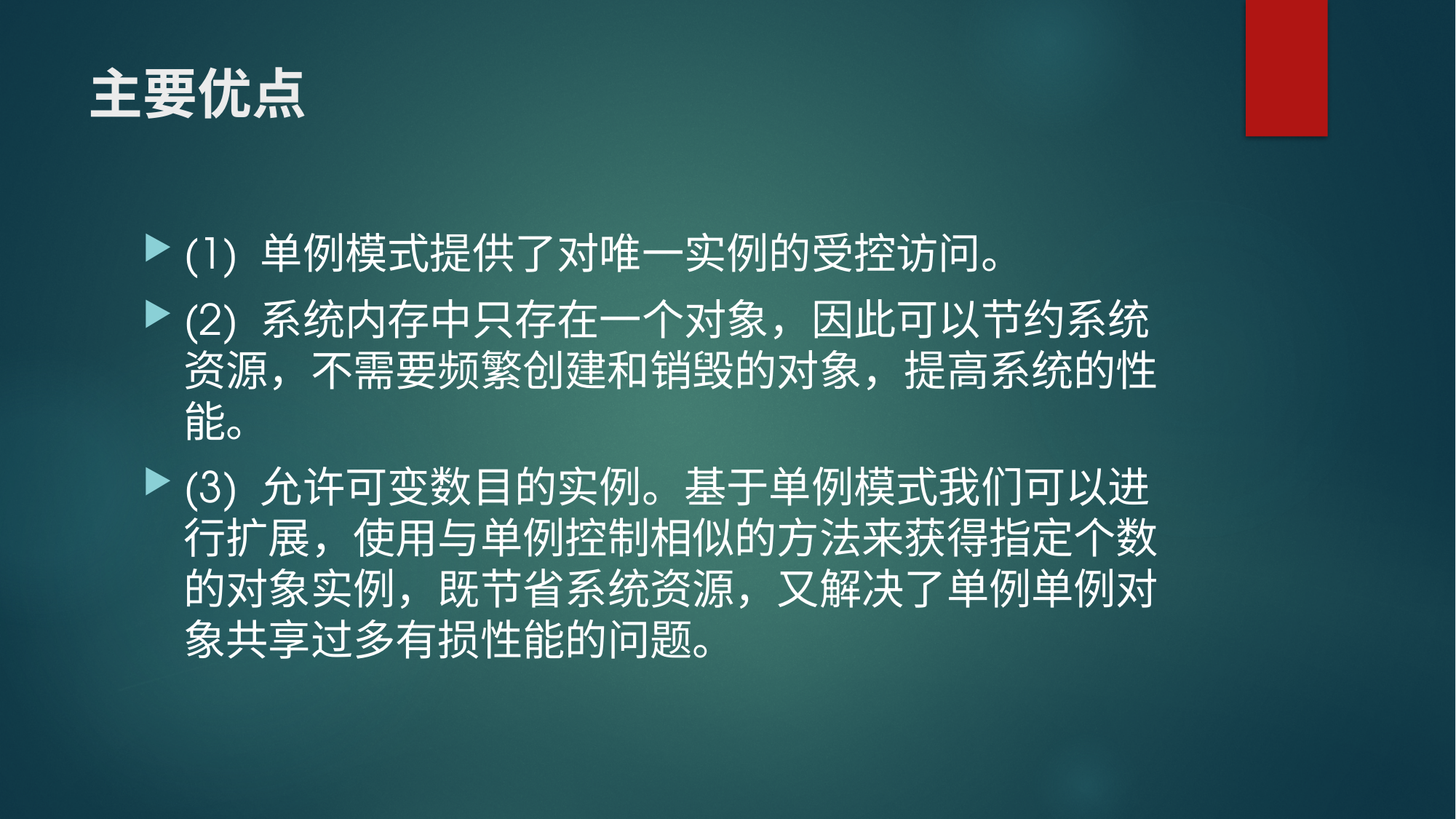

# 主要优点
(1) 单例模式提供了对唯一实例的受控访问。
(2) 系统内存中只存在一个对象，因此可以节约系统资源，不需要频繁创建和销毁的对象，提高系统的性能。
(3) 允许可变数目的实例。基于单例模式我们可以进行扩展，使用与单例控制相似的方法来获得指定个数的对象实例，既节省系统资源，又解决了单例单例对象共享过多有损性能的问题。